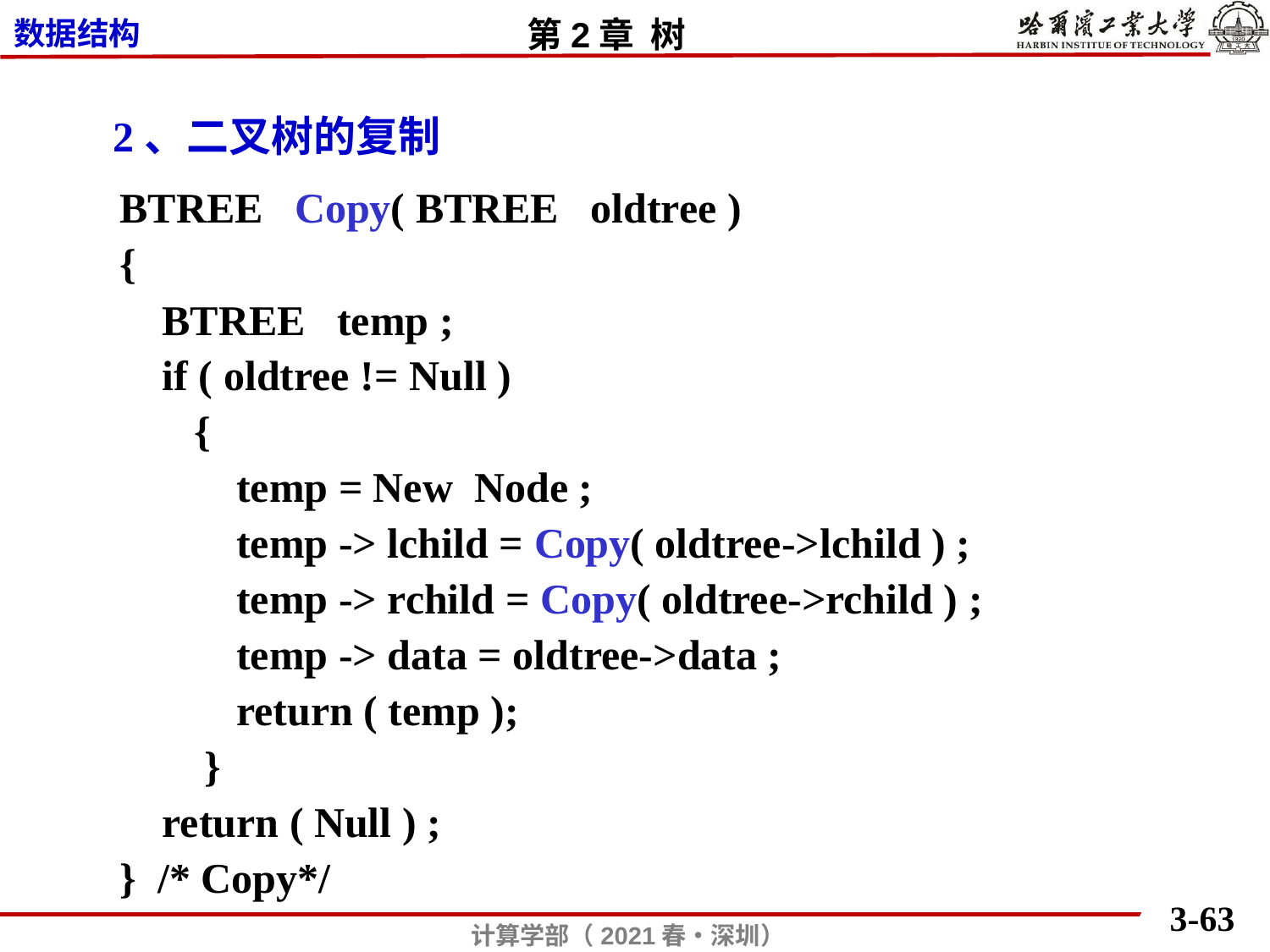

2、二叉树的复制
BTREE   Copy( BTREE   oldtree )
{
    BTREE   temp ;
    if ( oldtree != Null )
       {
           temp = New  Node ;
           temp -> lchild = Copy( oldtree->lchild ) ;
           temp -> rchild = Copy( oldtree->rchild ) ;
           temp -> data = oldtree->data ;
           return ( temp );
        }
    return ( Null ) ;
}  /* Copy*/